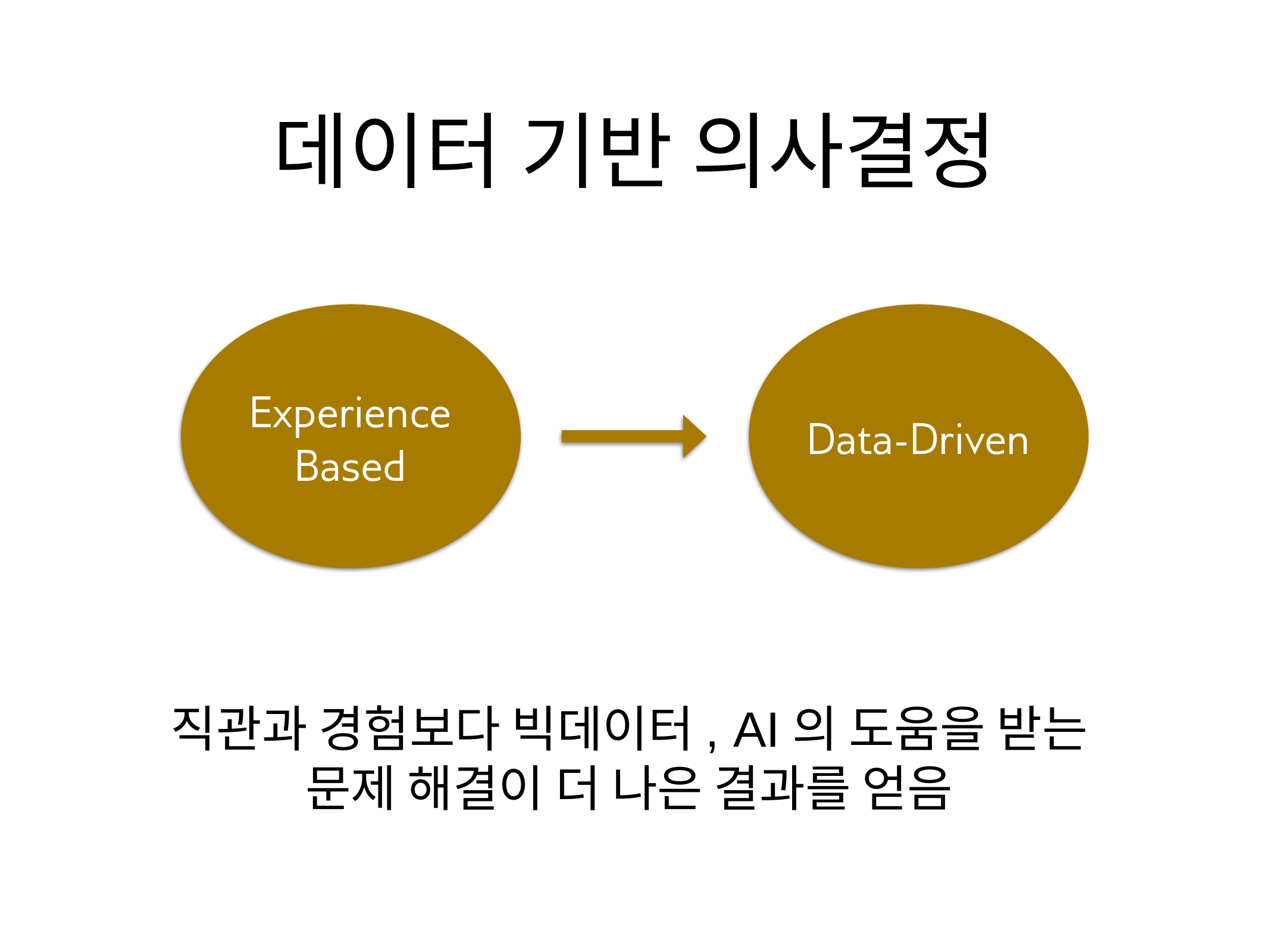

# 데이터 기반 의사결정

Experience
Based

Data-Driven

직관과 경험보다 빅데이터, AI의 도움을 받는
문제 해결이 더 나은 결과를 얻음
51